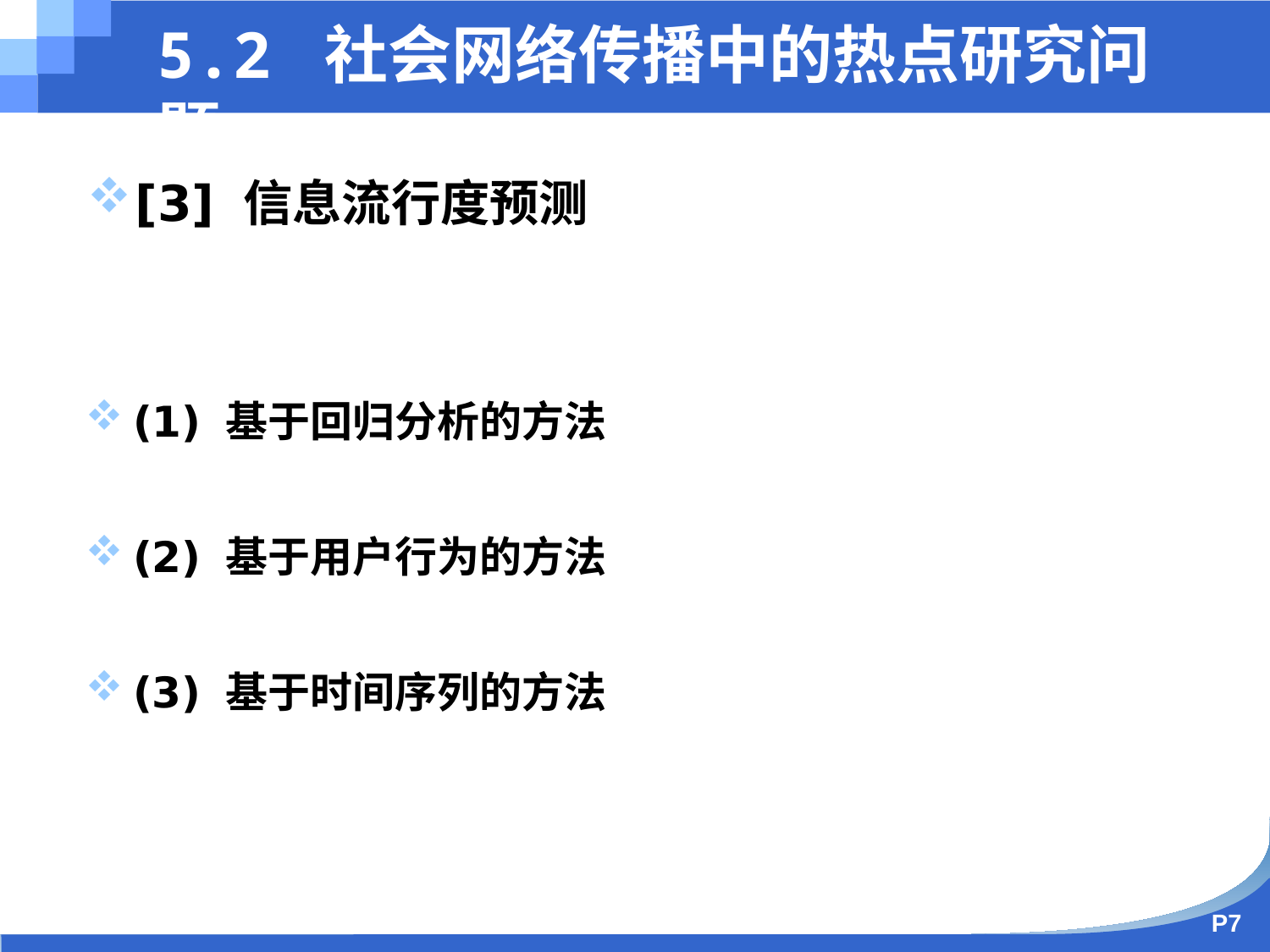

5.2 社会网络传播中的热点研究问题
[3] 信息流行度预测
(1) 基于回归分析的方法
(2) 基于用户行为的方法
(3) 基于时间序列的方法
P7